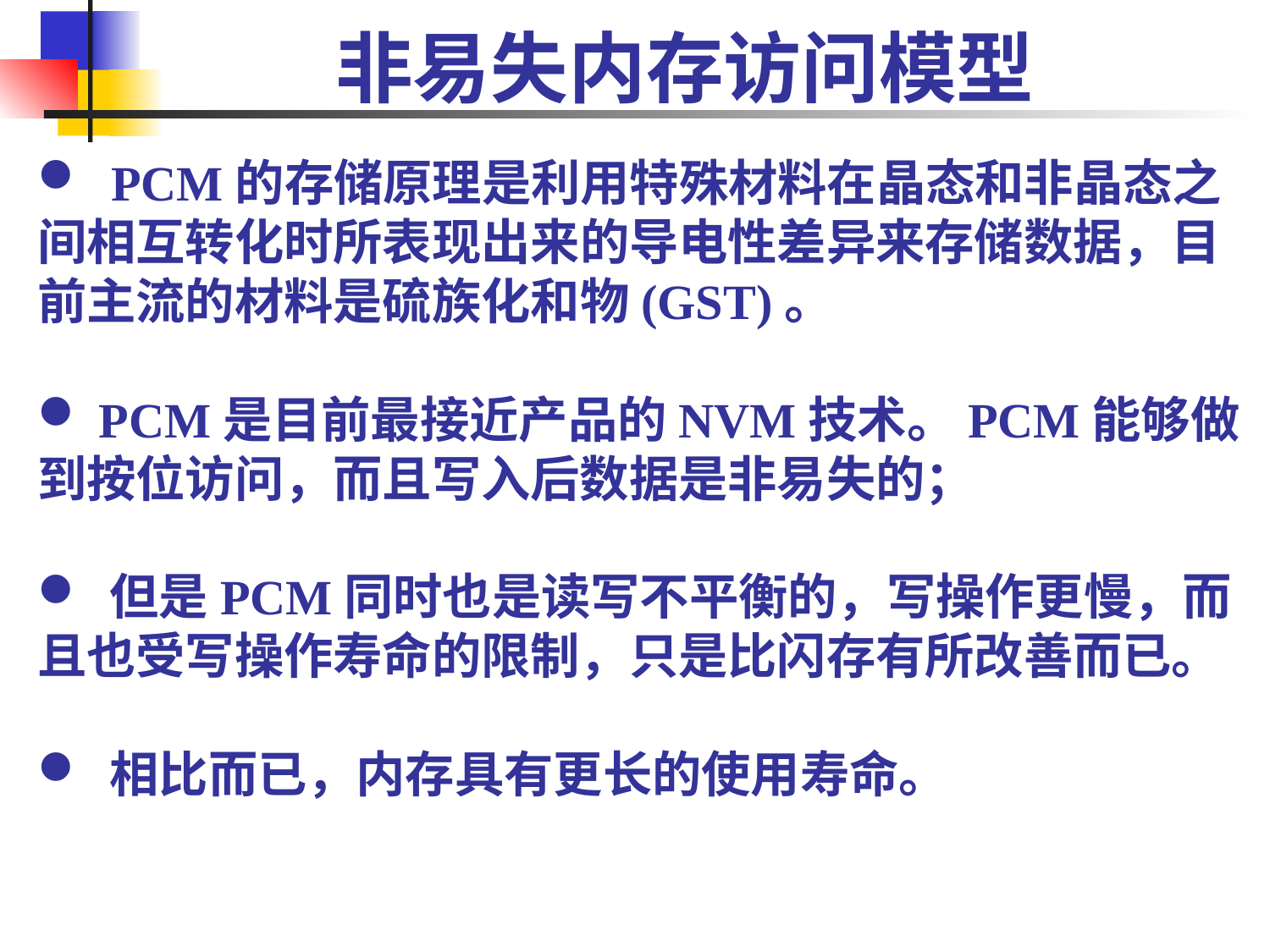

# 非易失内存访问模型
  PCM的存储原理是利用特殊材料在晶态和非晶态之间相互转化时所表现出来的导电性差异来存储数据，目前主流的材料是硫族化和物(GST)。

 PCM是目前最接近产品的NVM技术。PCM能够做到按位访问，而且写入后数据是非易失的；

 但是PCM同时也是读写不平衡的，写操作更慢，而且也受写操作寿命的限制，只是比闪存有所改善而已。

 相比而已，内存具有更长的使用寿命。